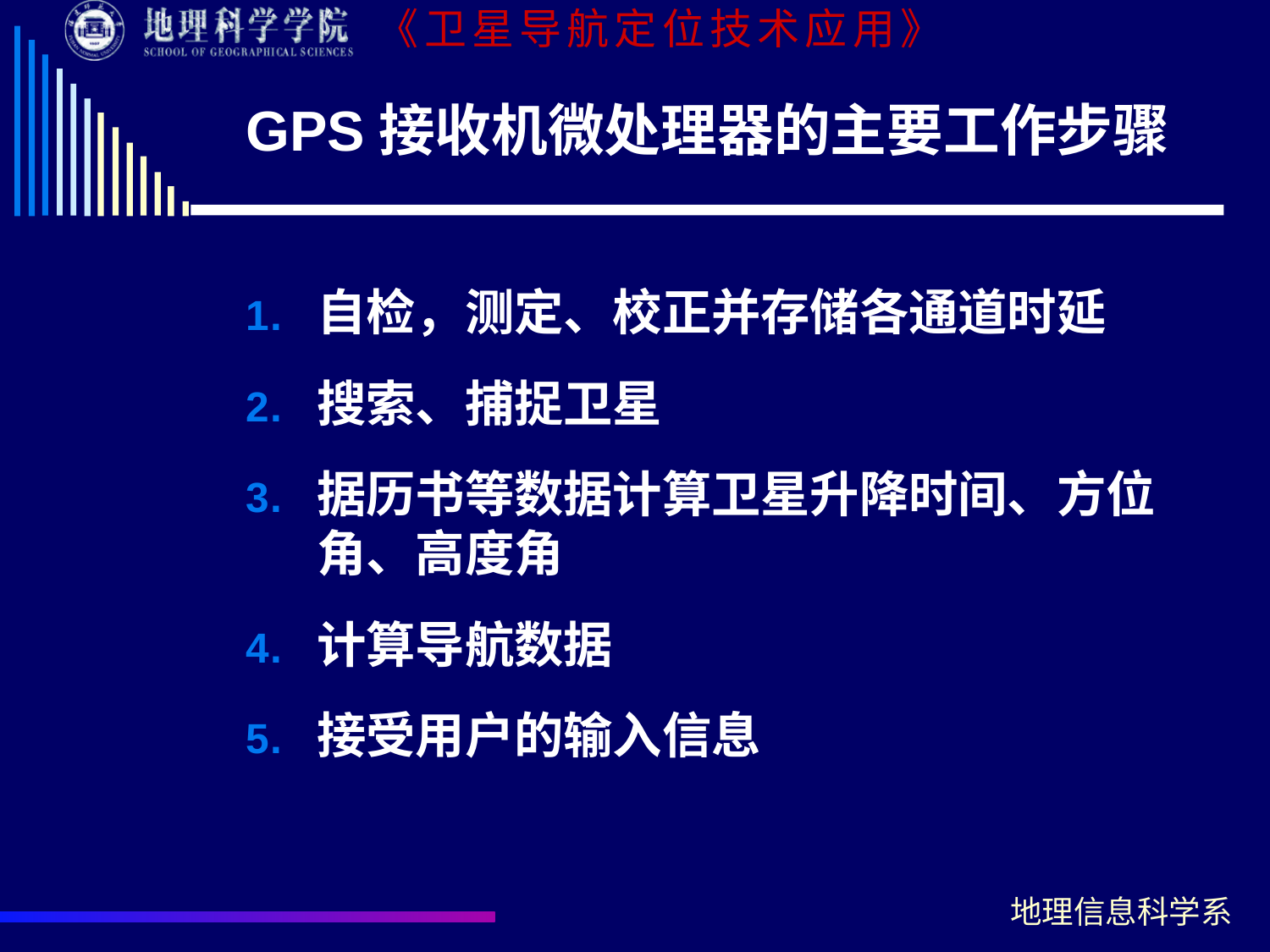

# GPS接收机微处理器的主要工作步骤
自检，测定、校正并存储各通道时延
搜索、捕捉卫星
据历书等数据计算卫星升降时间、方位角、高度角
计算导航数据
接受用户的输入信息